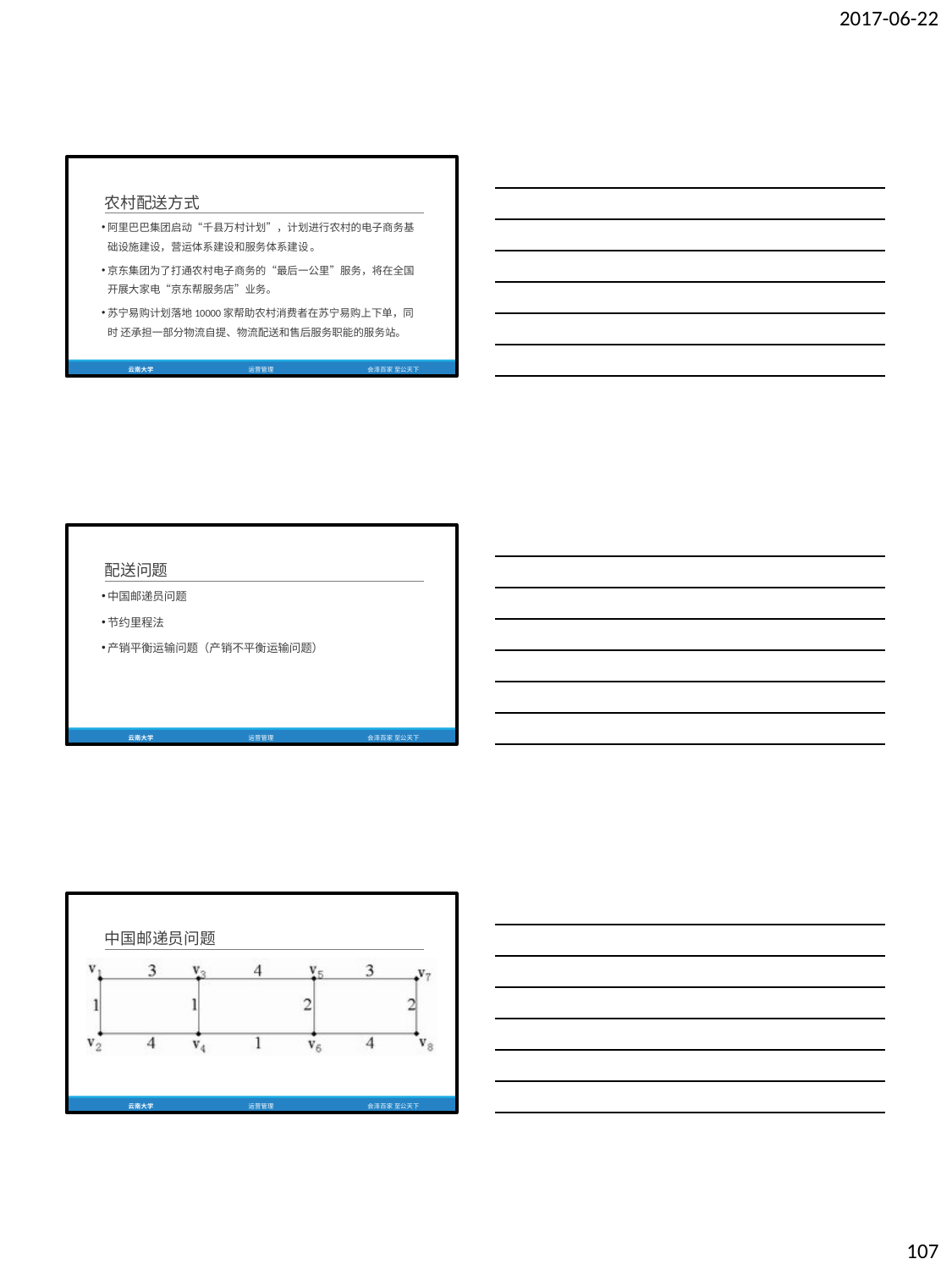

2017-06-22

农村配送方式
阿里巴巴集团启动“千县万村计划”，计划进行农村的电子商务基 础设施建设，营运体系建设和服务体系建设。
京东集团为了打通农村电子商务的“最后一公里”服务，将在全国 开展大家电“京东帮服务店”业务。
苏宁易购计划落地10000家帮助农村消费者在苏宁易购上下单，同时 还承担一部分物流自提、物流配送和售后服务职能的服务站。

云南大学
运营管理
会泽百家 至公天下

配送问题
中国邮递员问题

节约里程法

产销平衡运输问题（产销不平衡运输问题）

云南大学
运营管理
会泽百家 至公天下

中国邮递员问题

云南大学
运营管理
会泽百家 至公天下

107